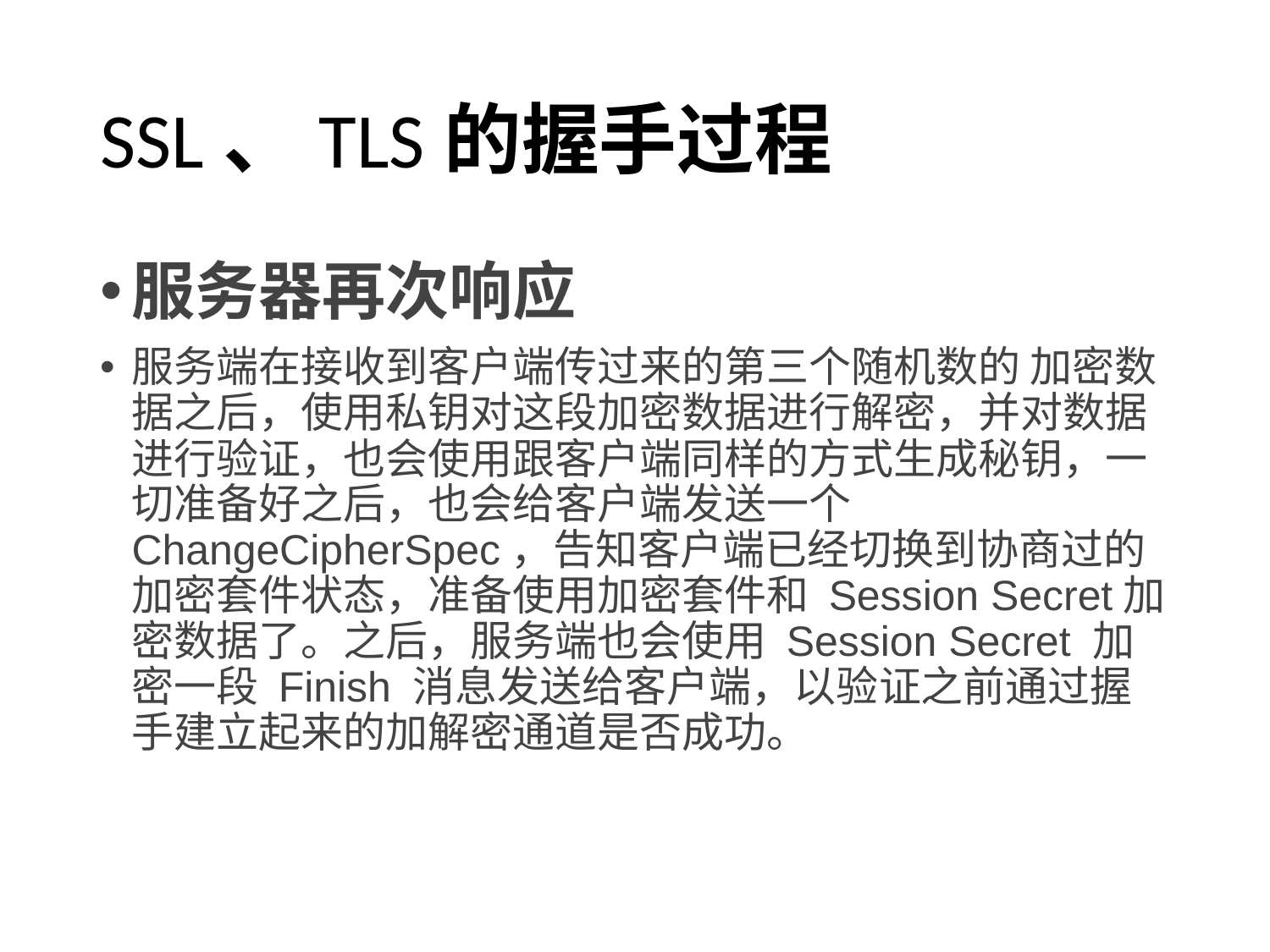

# SSL、TLS的握手过程
服务器再次响应
服务端在接收到客户端传过来的第三个随机数的 加密数据之后，使用私钥对这段加密数据进行解密，并对数据进行验证，也会使用跟客户端同样的方式生成秘钥，一切准备好之后，也会给客户端发送一个 ChangeCipherSpec，告知客户端已经切换到协商过的加密套件状态，准备使用加密套件和 Session Secret加密数据了。之后，服务端也会使用 Session Secret 加密一段 Finish 消息发送给客户端，以验证之前通过握手建立起来的加解密通道是否成功。